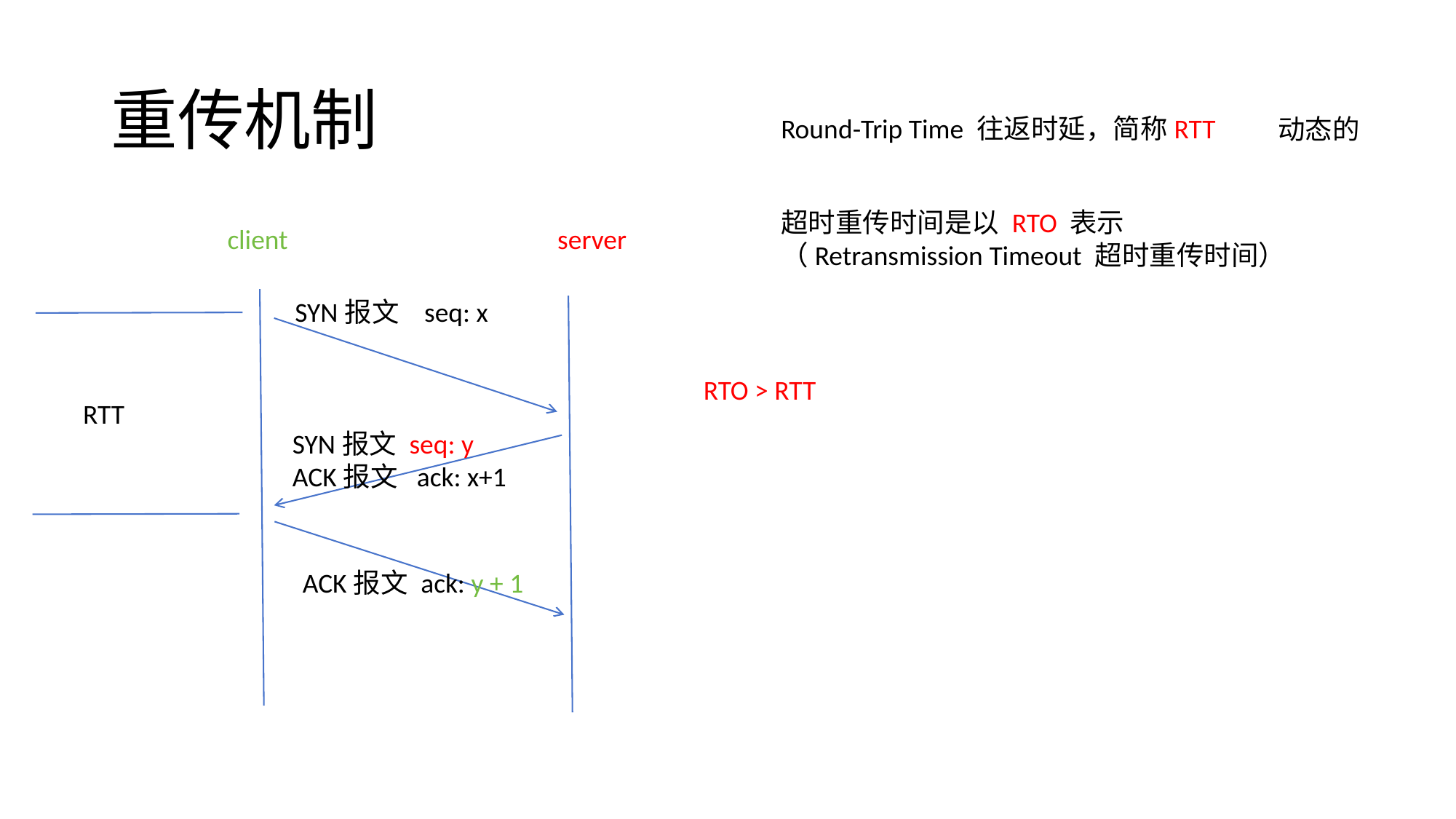

# 重传机制
Round-Trip Time 往返时延，简称RTT
动态的
超时重传时间是以 RTO 表示
（Retransmission Timeout 超时重传时间）
client
server
SYN报文   seq: x
RTO > RTT
RTT
SYN报文 seq: y
ACK报文  ack: x+1
ACK报文 ack: y + 1